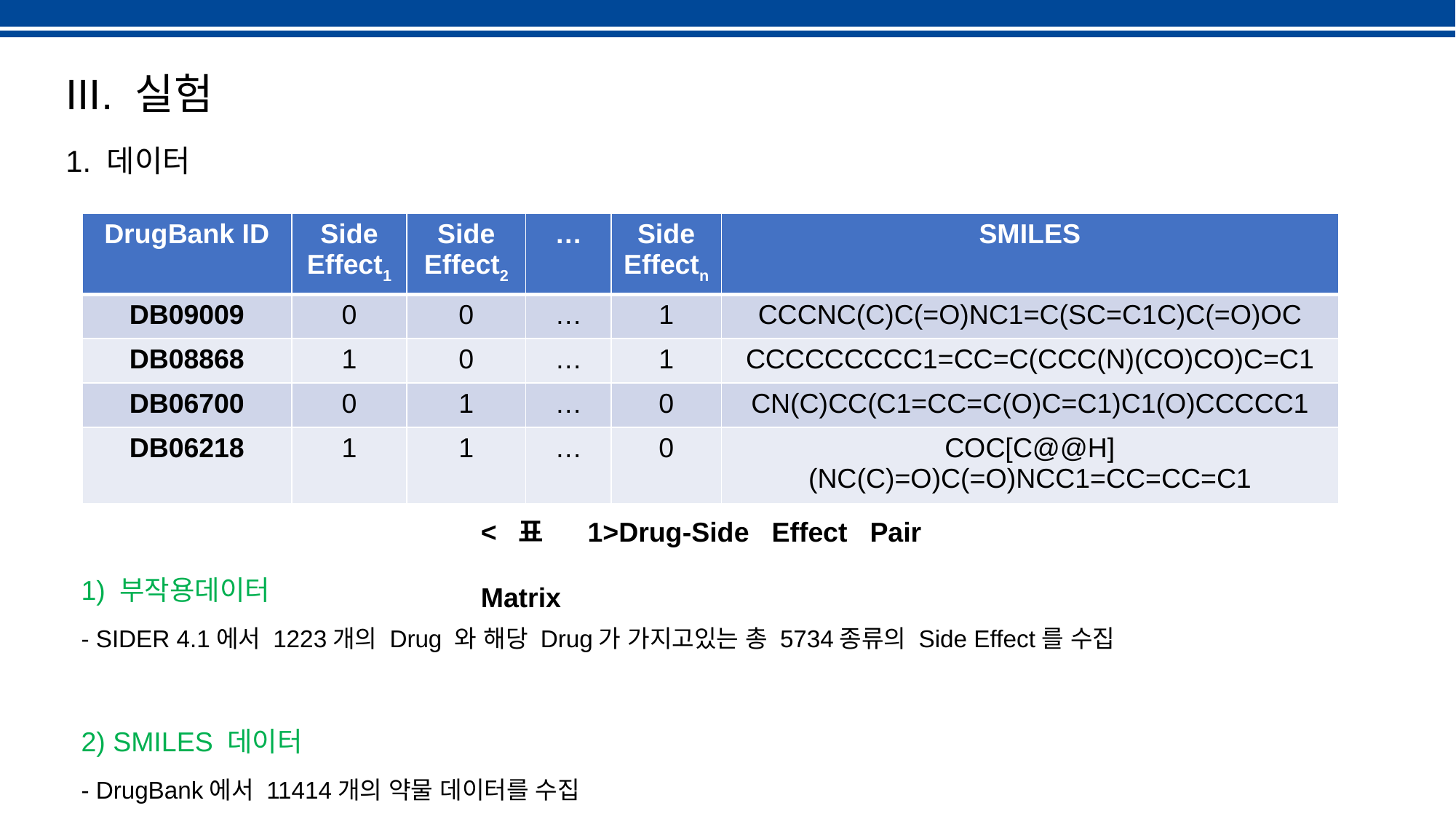

III. 실험
1. 데이터
| DrugBank ID | Side Effect1 | Side Effect2 | … | Side Effectn | SMILES |
| --- | --- | --- | --- | --- | --- |
| DB09009 | 0 | 0 | … | 1 | CCCNC(C)C(=O)NC1=C(SC=C1C)C(=O)OC |
| DB08868 | 1 | 0 | … | 1 | CCCCCCCCC1=CC=C(CCC(N)(CO)CO)C=C1 |
| DB06700 | 0 | 1 | … | 0 | CN(C)CC(C1=CC=C(O)C=C1)C1(O)CCCCC1 |
| DB06218 | 1 | 1 | … | 0 | COC[C@@H](NC(C)=O)C(=O)NCC1=CC=CC=C1 |

<표 1>Drug-Side Effect Pair Matrix
1) 부작용데이터
- SIDER 4.1에서 1223개의 Drug 와 해당 Drug가 가지고있는 총 5734종류의 Side Effect를 수집

2) SMILES 데이터
- DrugBank에서 11414개의 약물 데이터를 수집